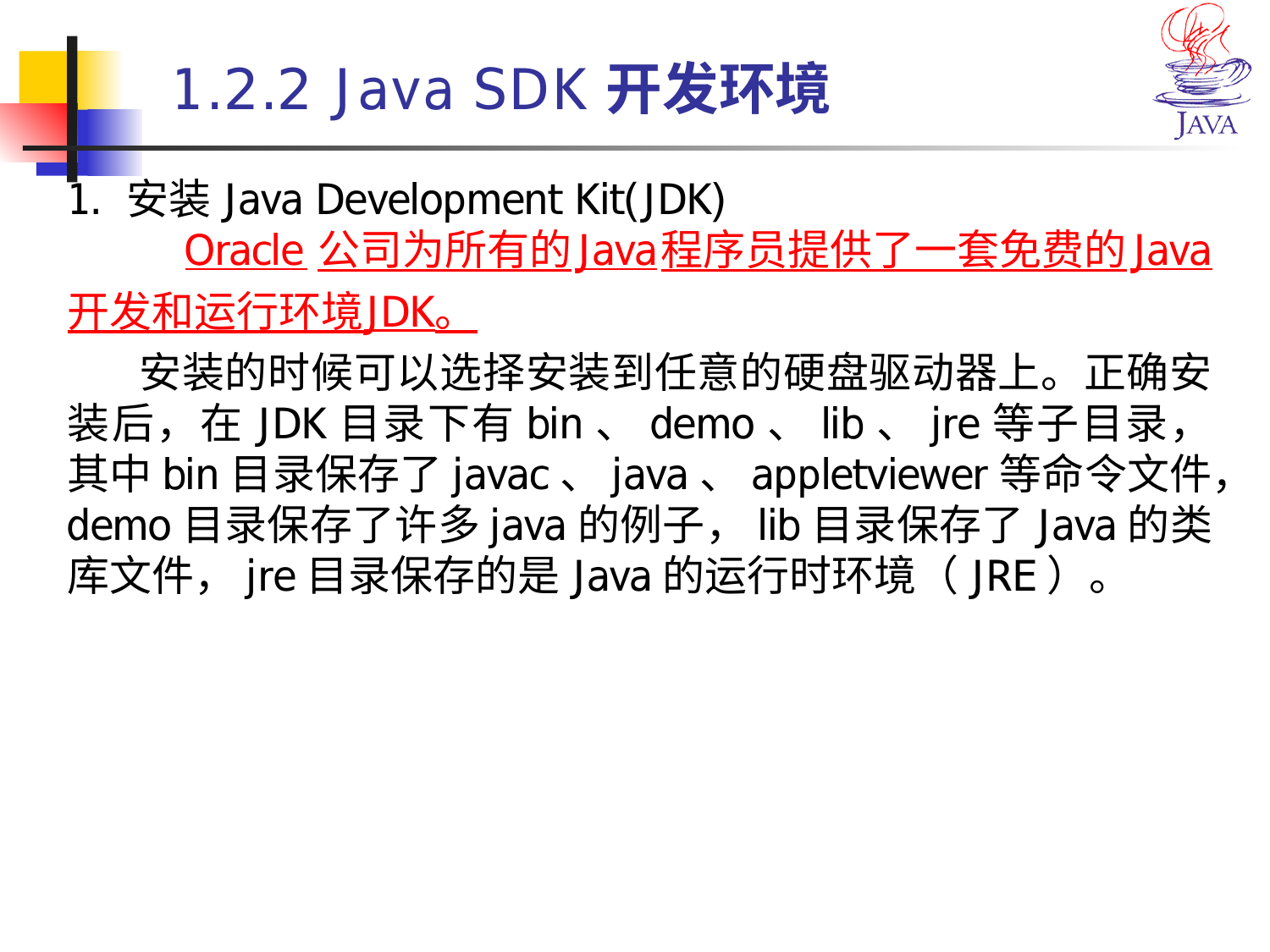

# 1.2.2 Java SDK开发环境
1. 安装Java Development Kit(JDK)
       Oracle公司为所有的Java程序员提供了一套免费的Java开发和运行环境JDK。
      安装的时候可以选择安装到任意的硬盘驱动器上。正确安装后，在JDK目录下有bin、demo、lib、jre等子目录，其中bin目录保存了javac、java、appletviewer等命令文件，demo目录保存了许多java的例子，lib目录保存了Java的类库文件，jre目录保存的是Java的运行时环境（JRE）。